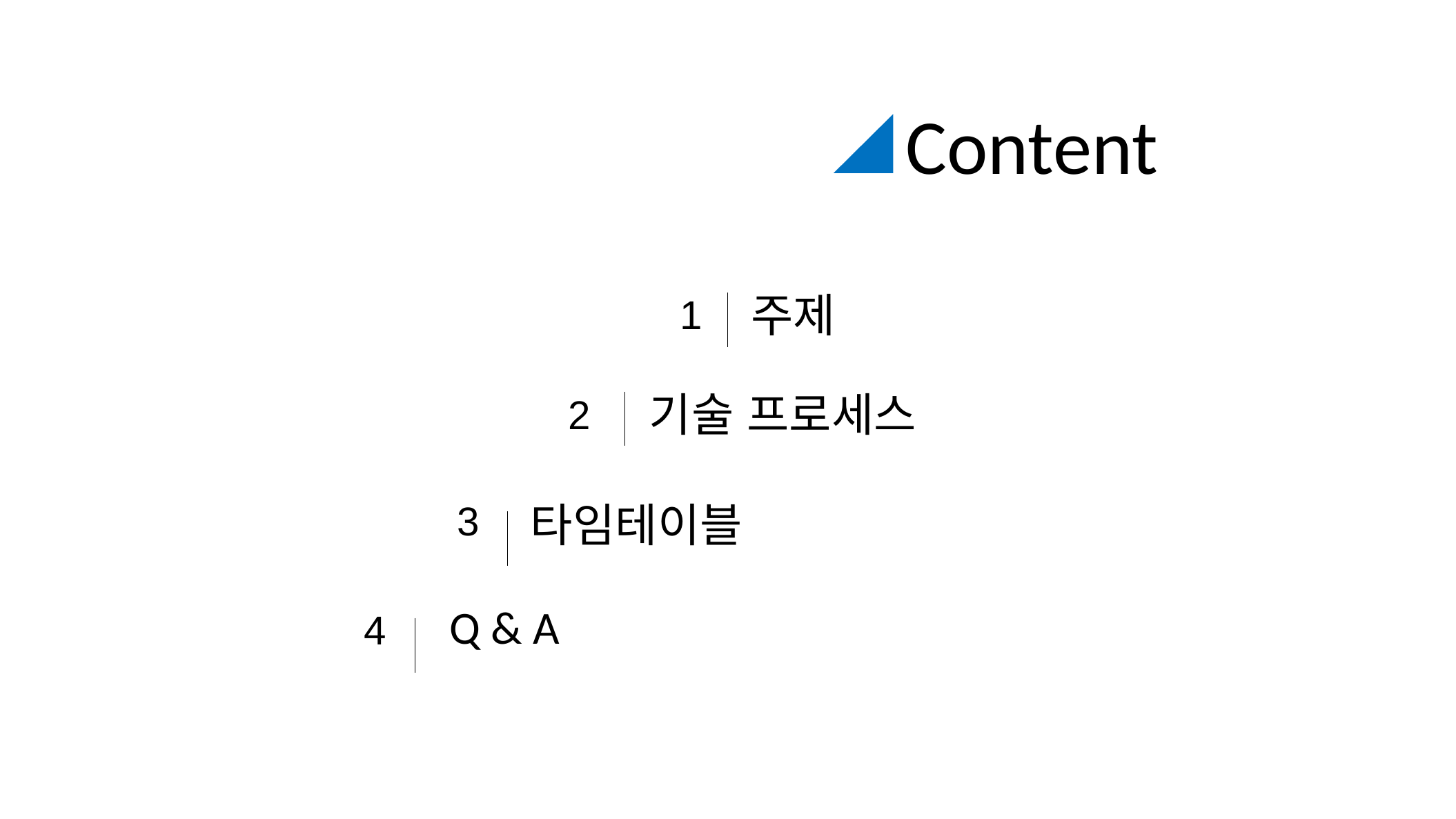

Content

1
주제
2
기술 프로세스
3
타임테이블
4
 Q & A